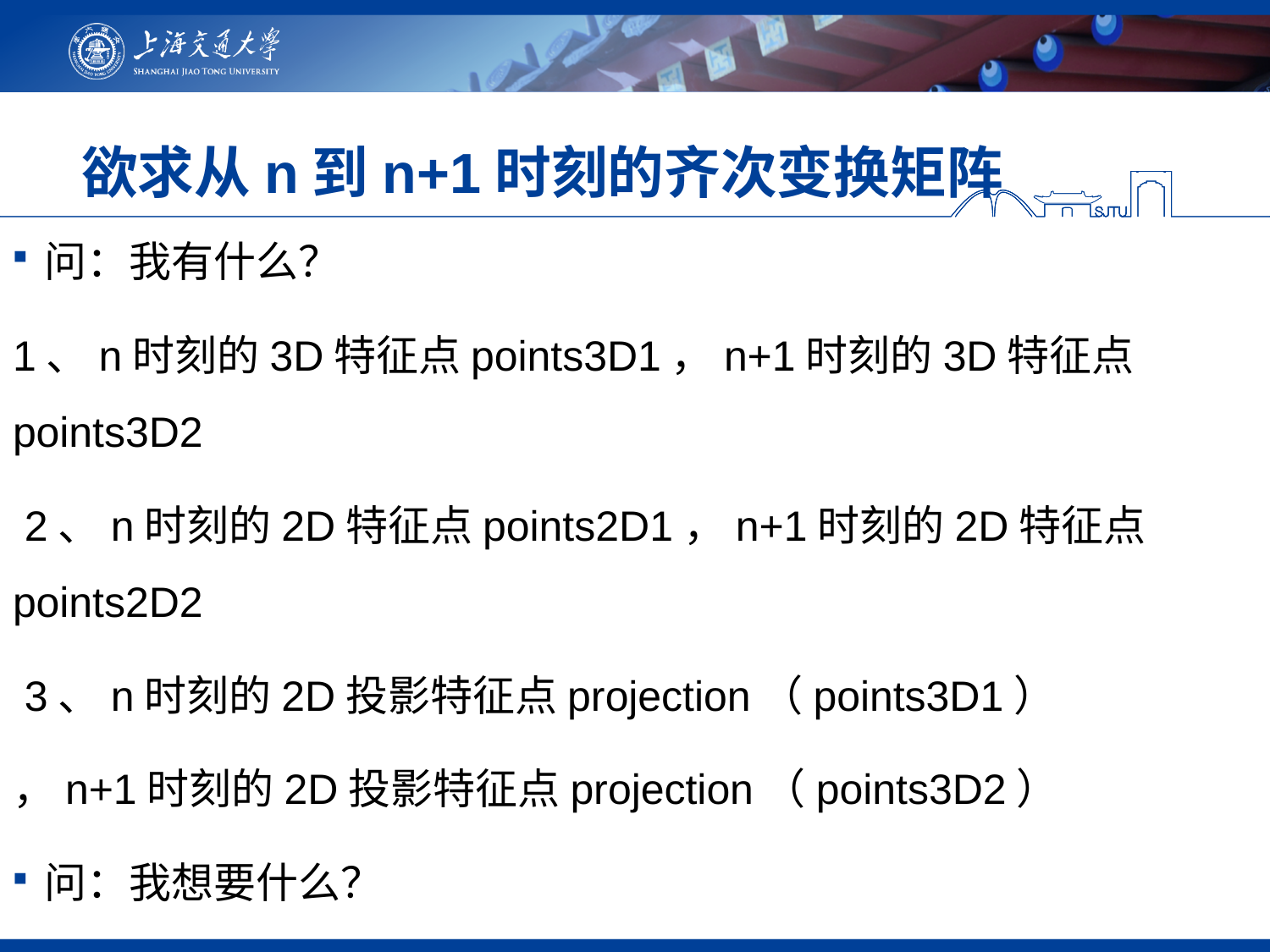

# 欲求从n到n+1时刻的齐次变换矩阵
问：我有什么？
1、n时刻的3D特征点points3D1，n+1时刻的3D特征点points3D2
 2、n时刻的2D特征点points2D1，n+1时刻的2D特征点points2D2
 3、n时刻的2D投影特征点projection（points3D1）
，n+1时刻的2D投影特征点projection（points3D2）
问：我想要什么？
答：从n时刻到n+1时刻相机在世界坐标系下的齐次变换矩阵
问：怎么达到这个目的呢？